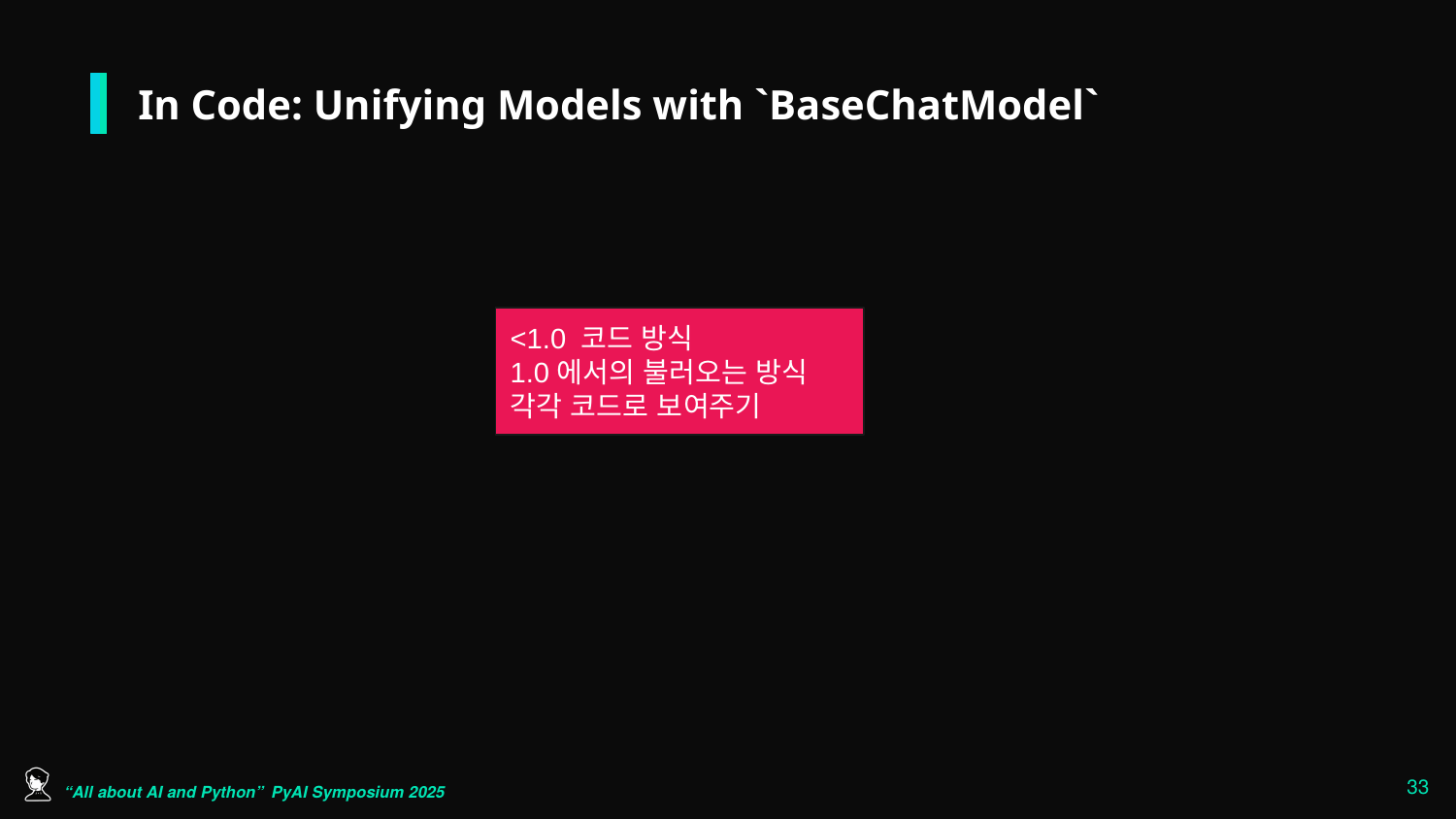

# In Code: Unifying Models with `BaseChatModel`

<1.0 코드 방식
1.0에서의 불러오는 방식 각각 코드로 보여주기
33